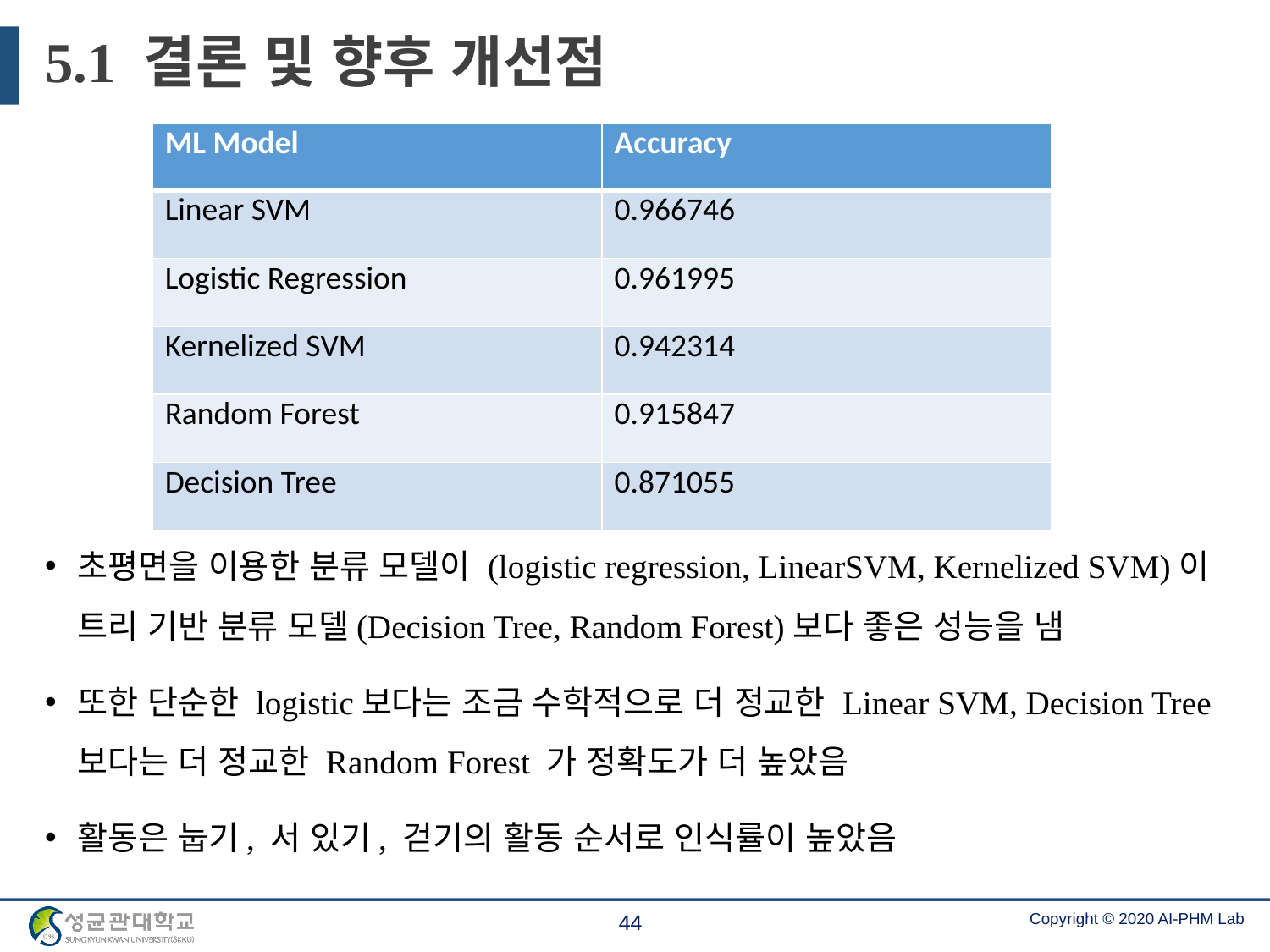

# 5.1 결론 및 향후 개선점
| ML Model | Accuracy |
| --- | --- |
| Linear SVM | 0.966746 |
| Logistic Regression | 0.961995 |
| Kernelized SVM | 0.942314 |
| Random Forest | 0.915847 |
| Decision Tree | 0.871055 |

초평면을 이용한 분류 모델이 (logistic regression, LinearSVM, Kernelized SVM)이 트리 기반 분류 모델(Decision Tree, Random Forest)보다 좋은 성능을 냄
또한 단순한 logistic보다는 조금 수학적으로 더 정교한 Linear SVM, Decision Tree 보다는 더 정교한 Random Forest 가 정확도가 더 높았음
활동은 눕기, 서 있기, 걷기의 활동 순서로 인식률이 높았음